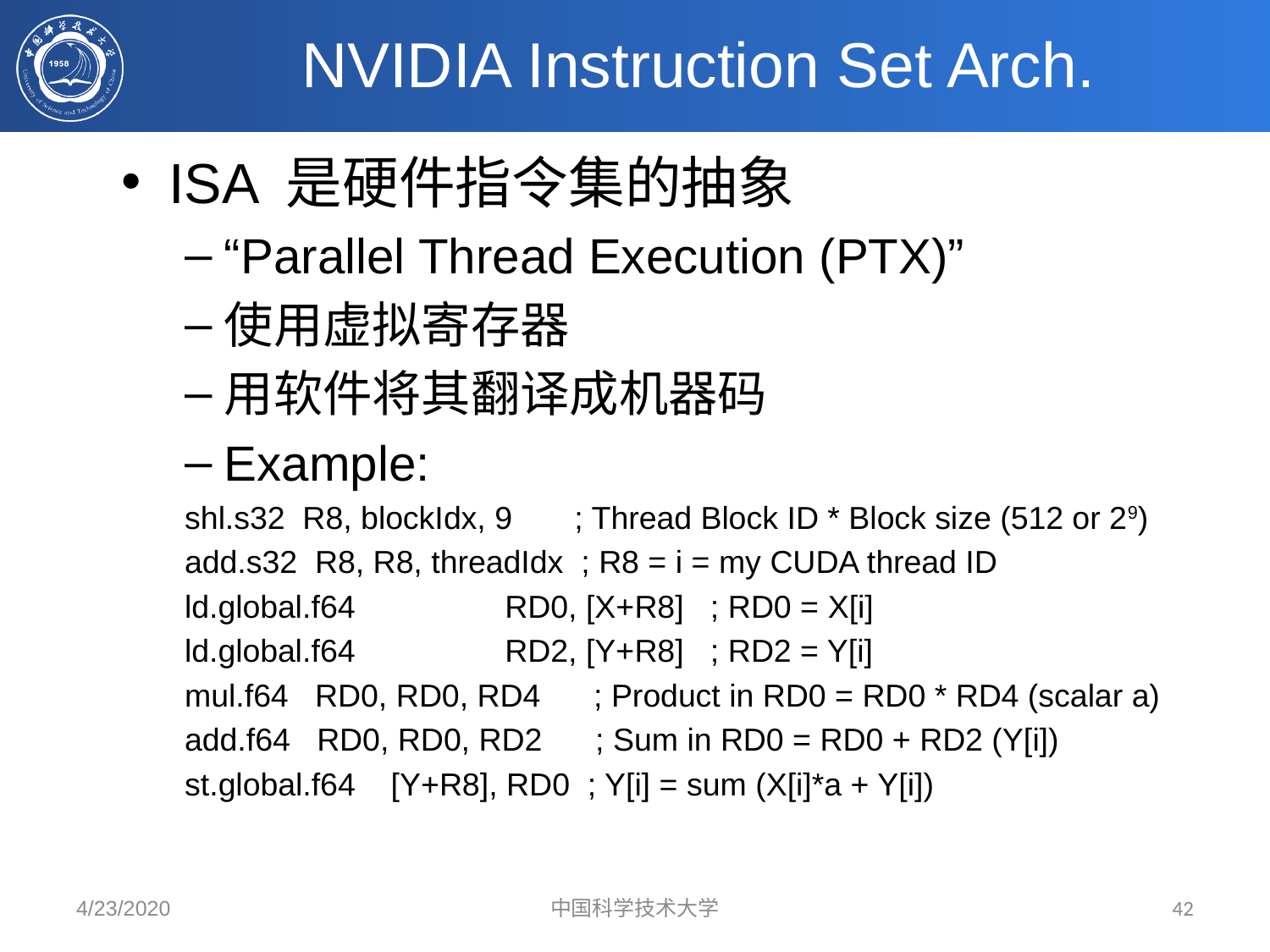

# NVIDIA Instruction Set Arch.
ISA 是硬件指令集的抽象
“Parallel Thread Execution (PTX)”
使用虚拟寄存器
用软件将其翻译成机器码
Example:
shl.s32  R8, blockIdx, 9       ; Thread Block ID * Block size (512 or 29)
add.s32  R8, R8, threadIdx  ; R8 = i = my CUDA thread ID
ld.global.f64	   RD0, [X+R8]   ; RD0 = X[i]
ld.global.f64	   RD2, [Y+R8]   ; RD2 = Y[i]
mul.f64   RD0, RD0, RD4      ; Product in RD0 = RD0 * RD4 (scalar a)
add.f64   RD0, RD0, RD2      ; Sum in RD0 = RD0 + RD2 (Y[i])
st.global.f64    [Y+R8], RD0  ; Y[i] = sum (X[i]*a + Y[i])
4/23/2020
中国科学技术大学
42